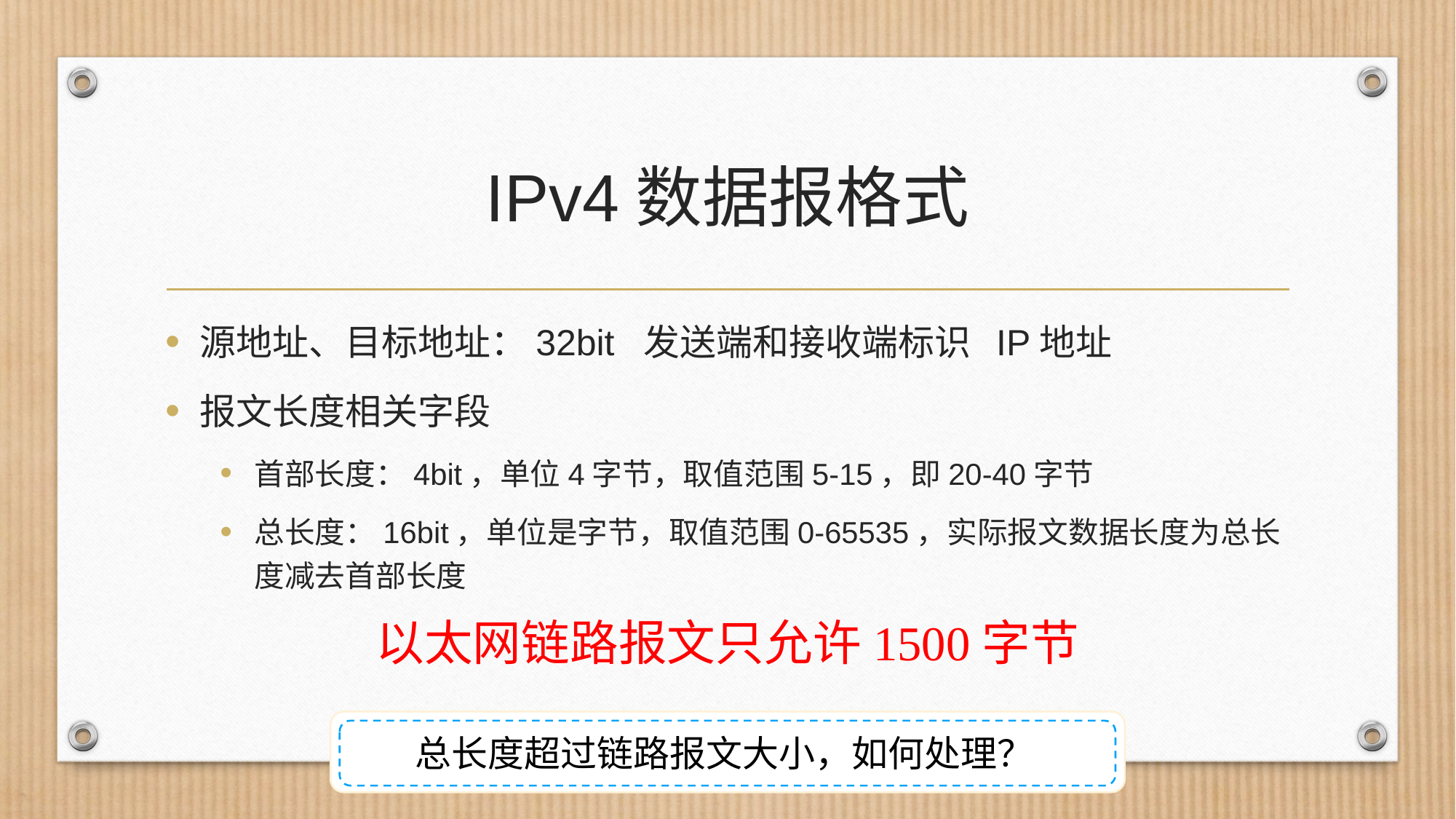

# IPv4数据报格式
源地址、目标地址：32bit  发送端和接收端标识  IP地址
报文长度相关字段
首部长度：4bit，单位4字节，取值范围5-15，即20-40字节
总长度：16bit，单位是字节，取值范围0-65535，实际报文数据长度为总长度减去首部长度
以太网链路报文只允许1500字节

总长度超过链路报文大小，如何处理？